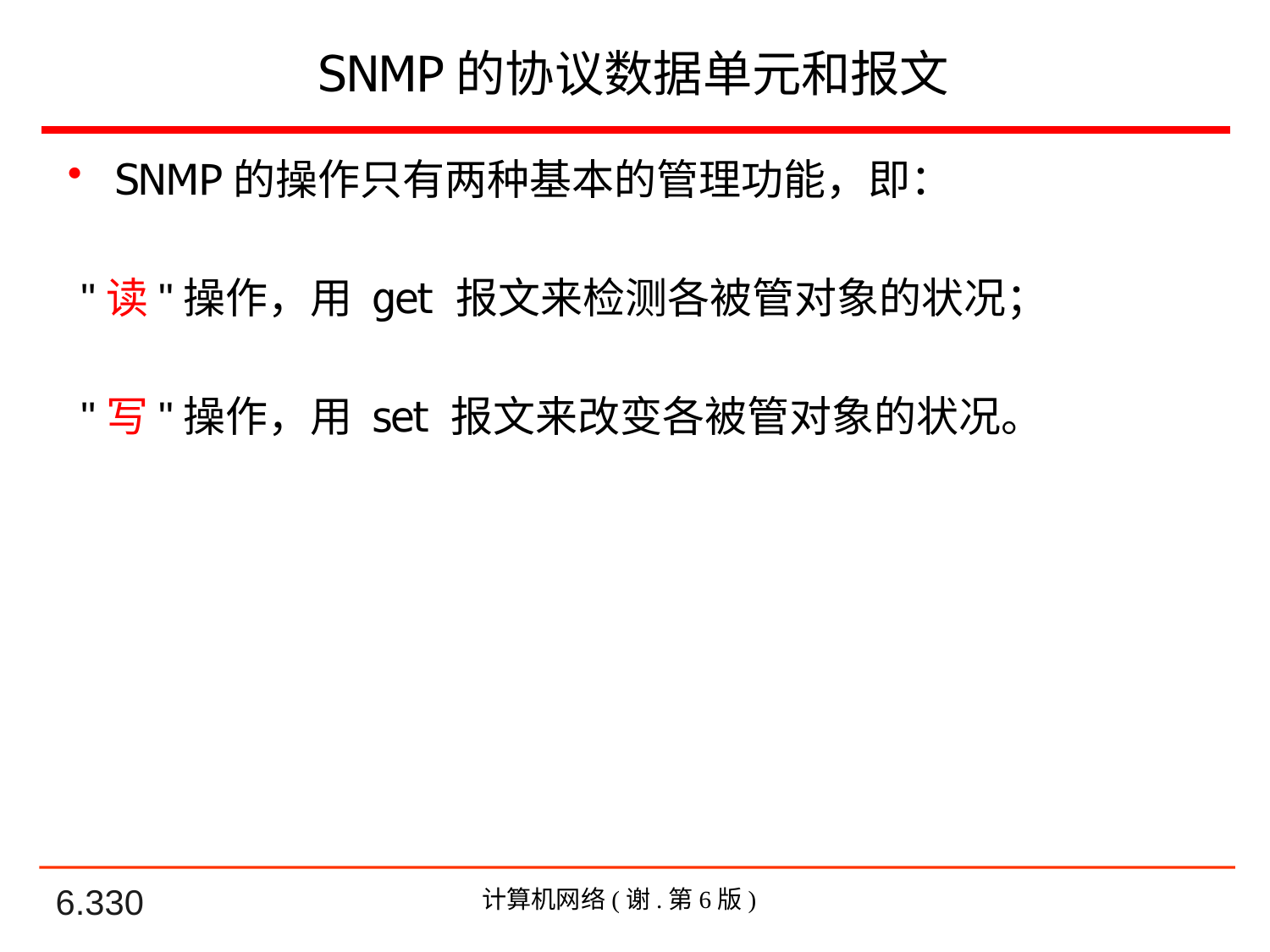

# SNMP的协议数据单元和报文
SNMP的操作只有两种基本的管理功能，即：

 "读"操作，用 get 报文来检测各被管对象的状况；

 "写"操作，用 set 报文来改变各被管对象的状况。